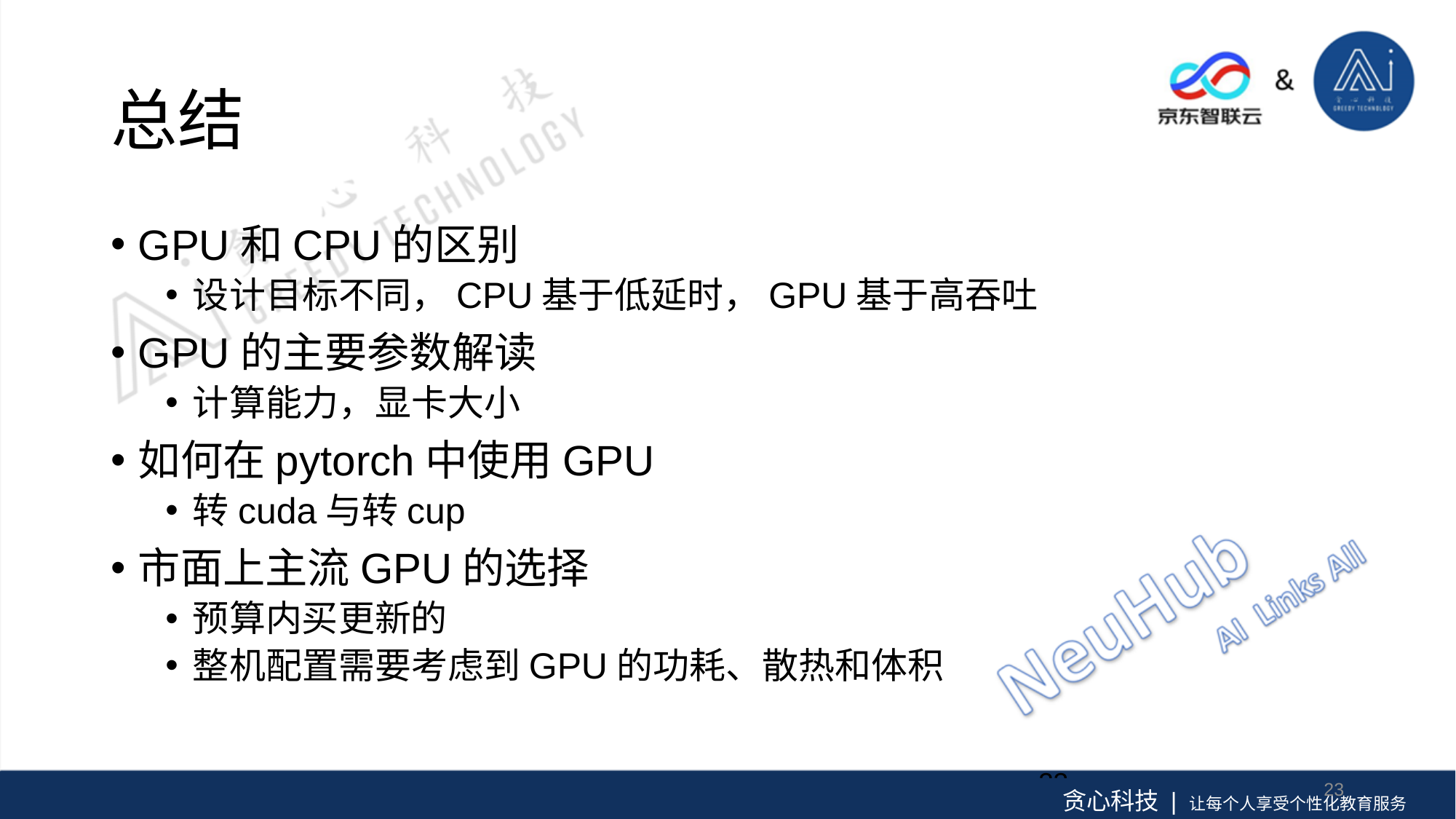

# 总结
GPU和CPU的区别
设计目标不同，CPU基于低延时，GPU基于高吞吐
GPU的主要参数解读
计算能力，显卡大小
如何在pytorch中使用GPU
转cuda与转cup
市面上主流GPU的选择
预算内买更新的
整机配置需要考虑到GPU的功耗、散热和体积